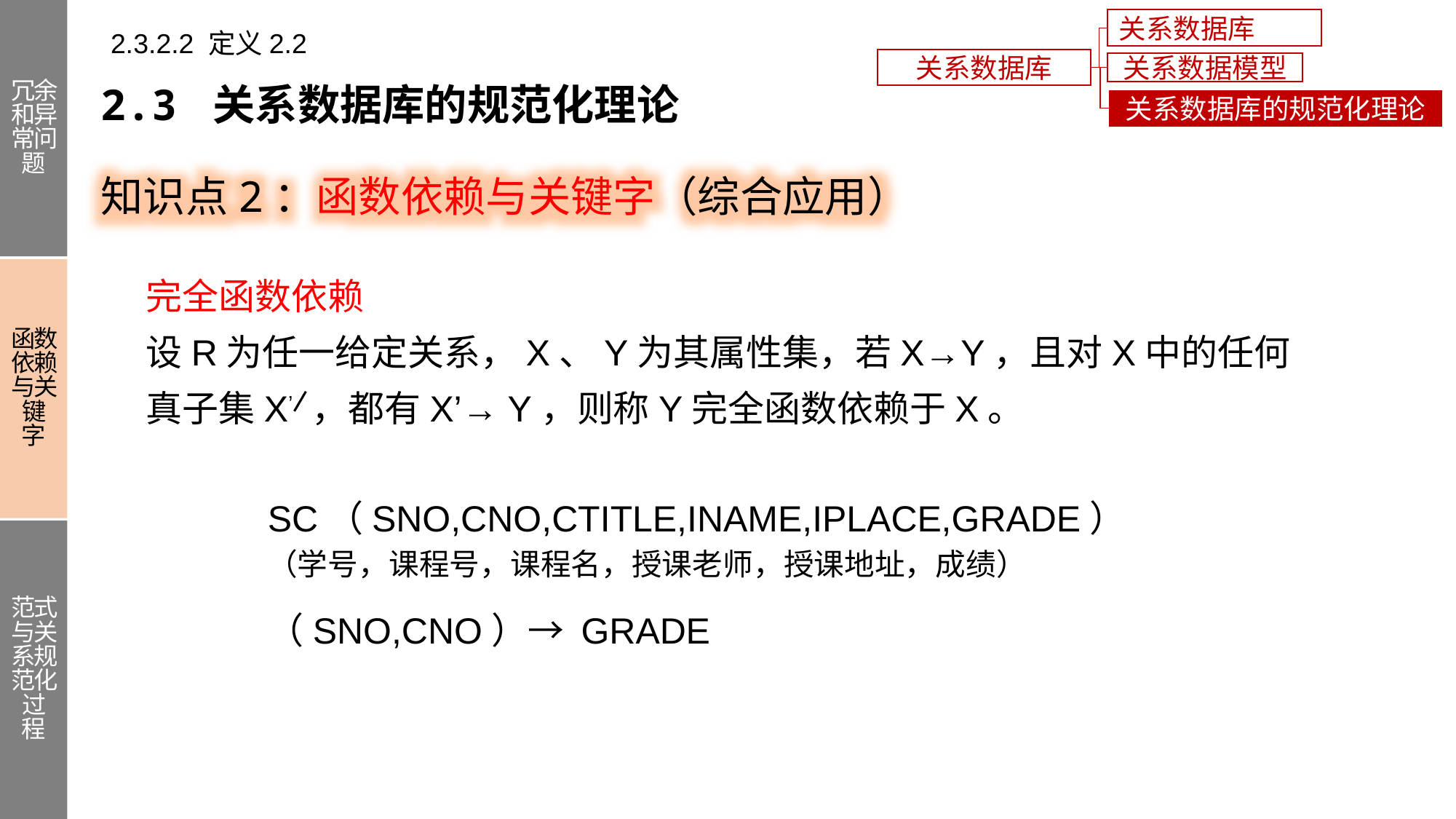

冗余和异常问题
函数依赖与关键字
范式与关系规范化过程
关系数据库概述
2.3.2.2 定义2.2
关系数据库
关系数据模型
2.3 关系数据库的规范化理论
关系数据库的规范化理论
知识点2：函数依赖与关键字（综合应用）
完全函数依赖
设R为任一给定关系，X、Y为其属性集，若X→Y，且对X中的任何真子集X’ ，都有X’→ Y，则称Y完全函数依赖于X。
SC（SNO,CNO,CTITLE,INAME,IPLACE,GRADE）

（SNO,CNO）→ GRADE
（学号，课程号，课程名，授课老师，授课地址，成绩）